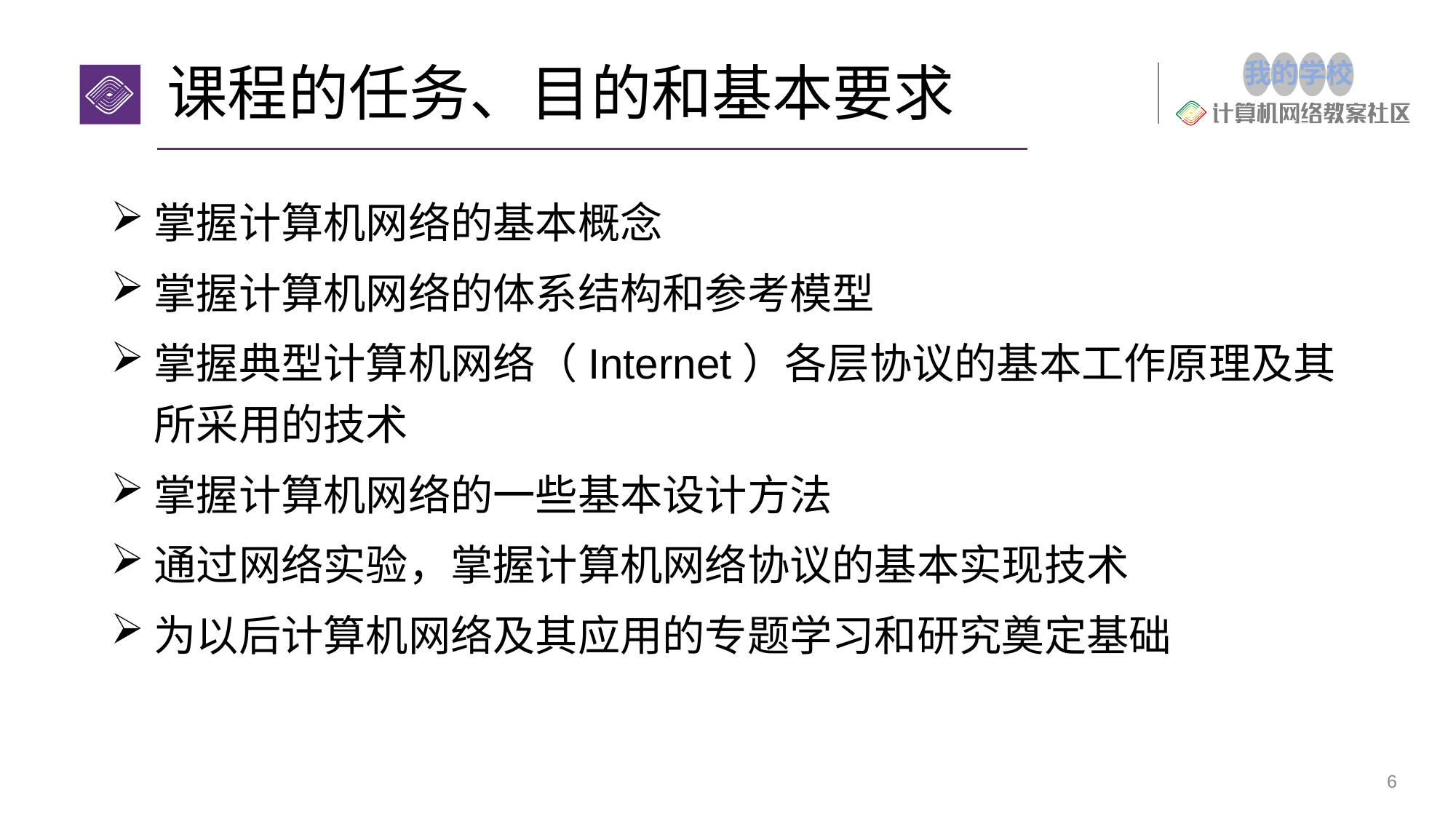

# 课程的任务、目的和基本要求
掌握计算机网络的基本概念
掌握计算机网络的体系结构和参考模型
掌握典型计算机网络（Internet）各层协议的基本工作原理及其所采用的技术
掌握计算机网络的一些基本设计方法
通过网络实验，掌握计算机网络协议的基本实现技术
为以后计算机网络及其应用的专题学习和研究奠定基础
6